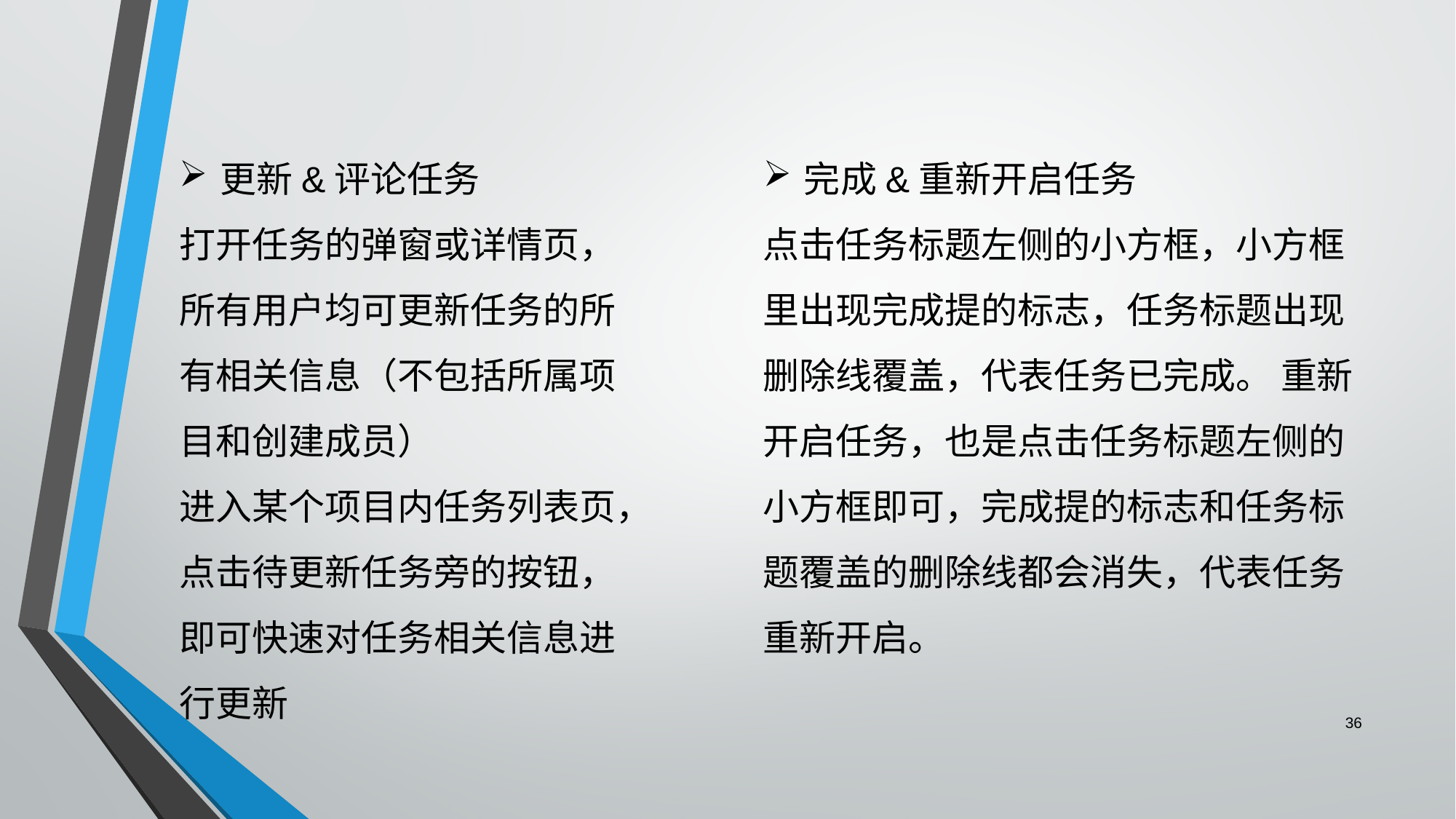

更新&评论任务
打开任务的弹窗或详情页，所有用户均可更新任务的所有相关信息（不包括所属项目和创建成员）
进入某个项目内任务列表页，点击待更新任务旁的按钮，即可快速对任务相关信息进行更新
完成&重新开启任务
点击任务标题左侧的小方框，小方框里出现完成提的标志，任务标题出现删除线覆盖，代表任务已完成。 重新开启任务，也是点击任务标题左侧的小方框即可，完成提的标志和任务标题覆盖的删除线都会消失，代表任务重新开启。
36